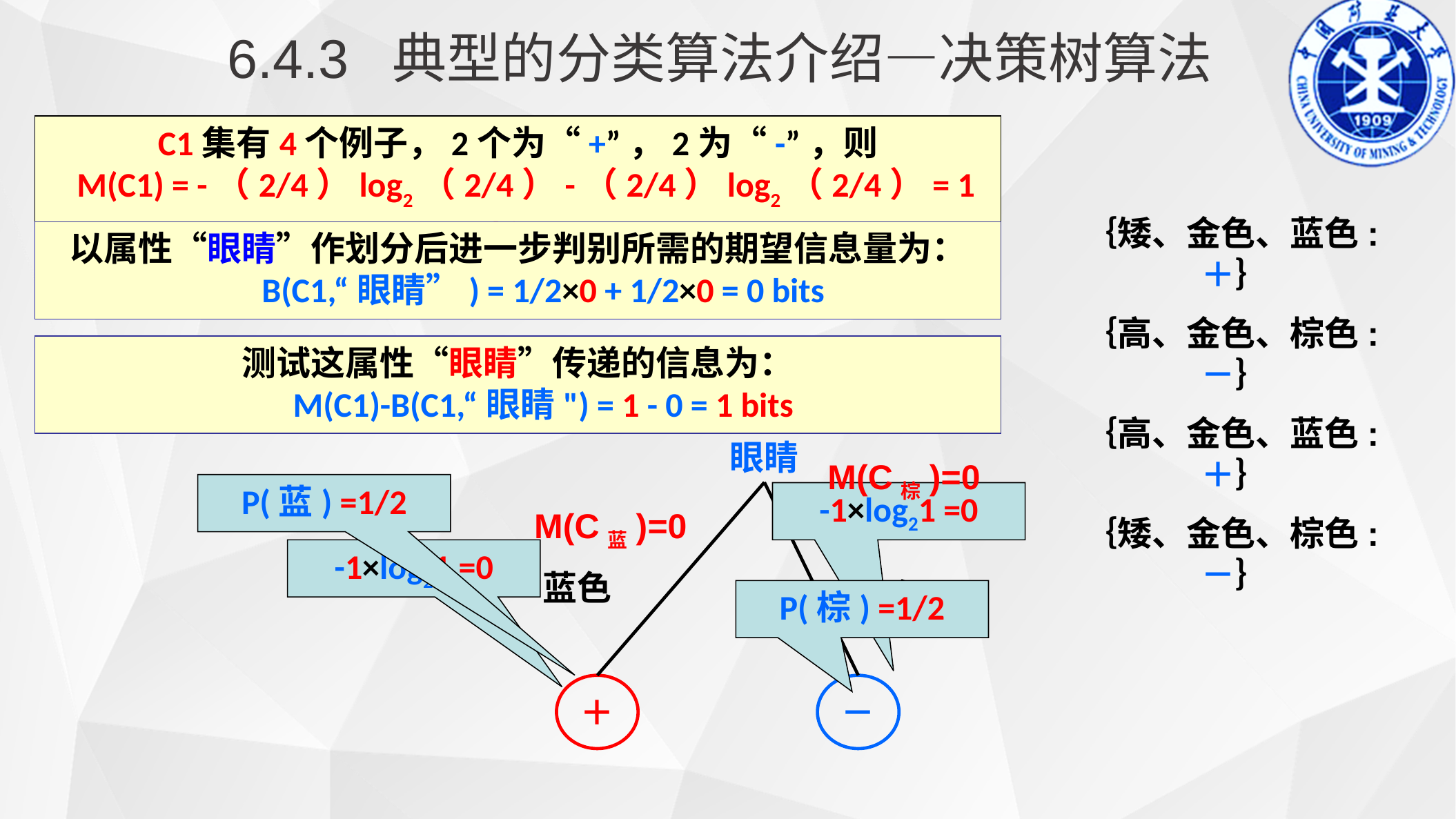

6.4.3  典型的分类算法介绍—决策树算法
C1集有4个例子，2个为“+”，2为“-”，则
 M(C1) = -（2/4）log2（2/4）-（2/4）log2（2/4）= 1 bits
｛矮、金色、蓝色:＋｝
｛高、金色、棕色:－｝
｛高、金色、蓝色:＋｝
｛矮、金色、棕色:－｝
以属性“眼睛”作划分后进一步判别所需的期望信息量为：
　 B(C1,“眼睛”) = 1/2×0 + 1/2×0 = 0 bits
测试这属性“眼睛”传递的信息为：
　 M(C1)-B(C1,“眼睛") = 1 - 0 = 1 bits
眼睛
M(C棕)=0
P(蓝) =1/2
-1×log21 =0
M(C蓝)=0
-1×log21 =0
蓝色
棕色
P(棕) =1/2
＋
－
130